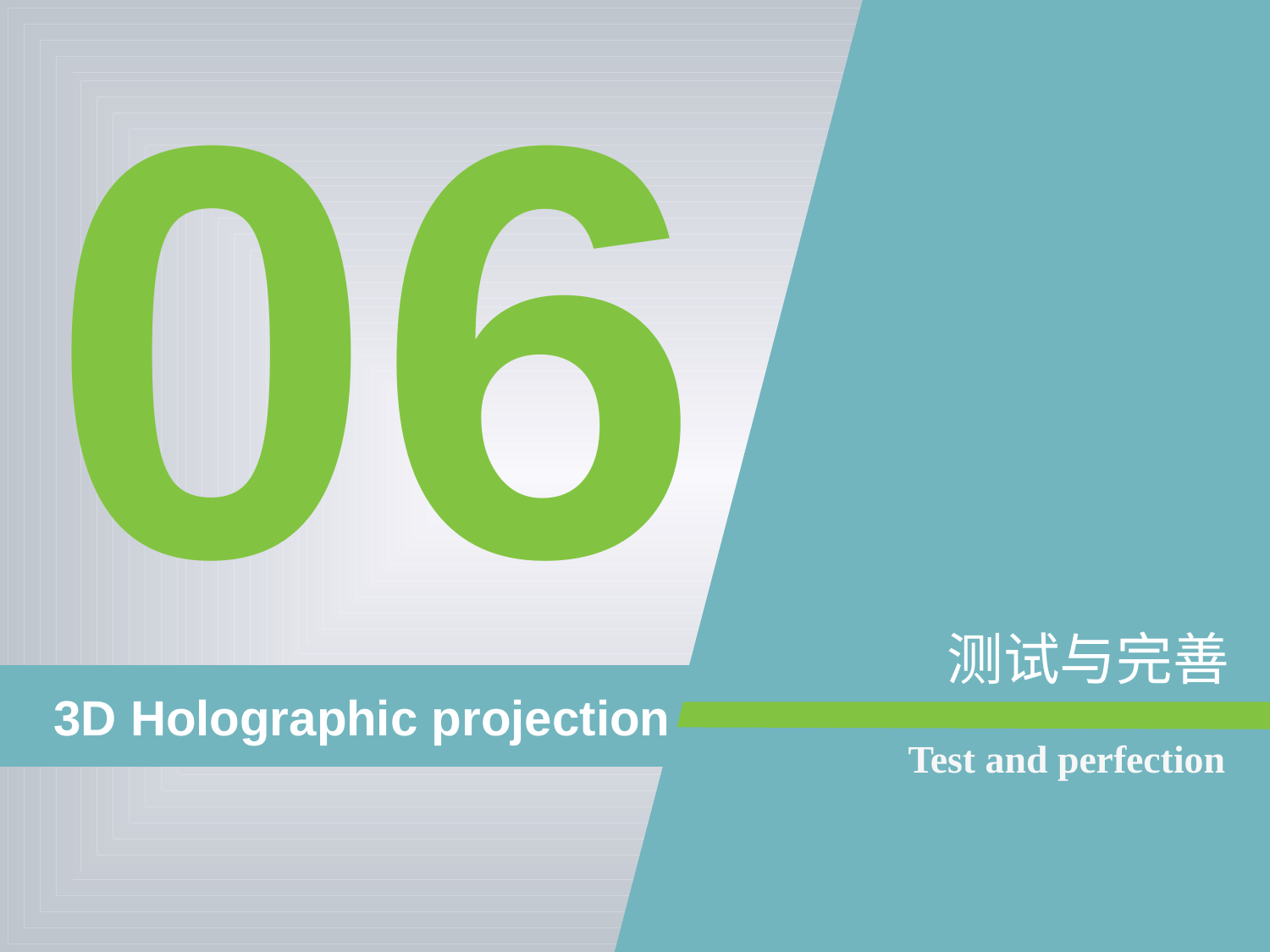

06

测试与完善
   3D Holographic projection

Test and perfection